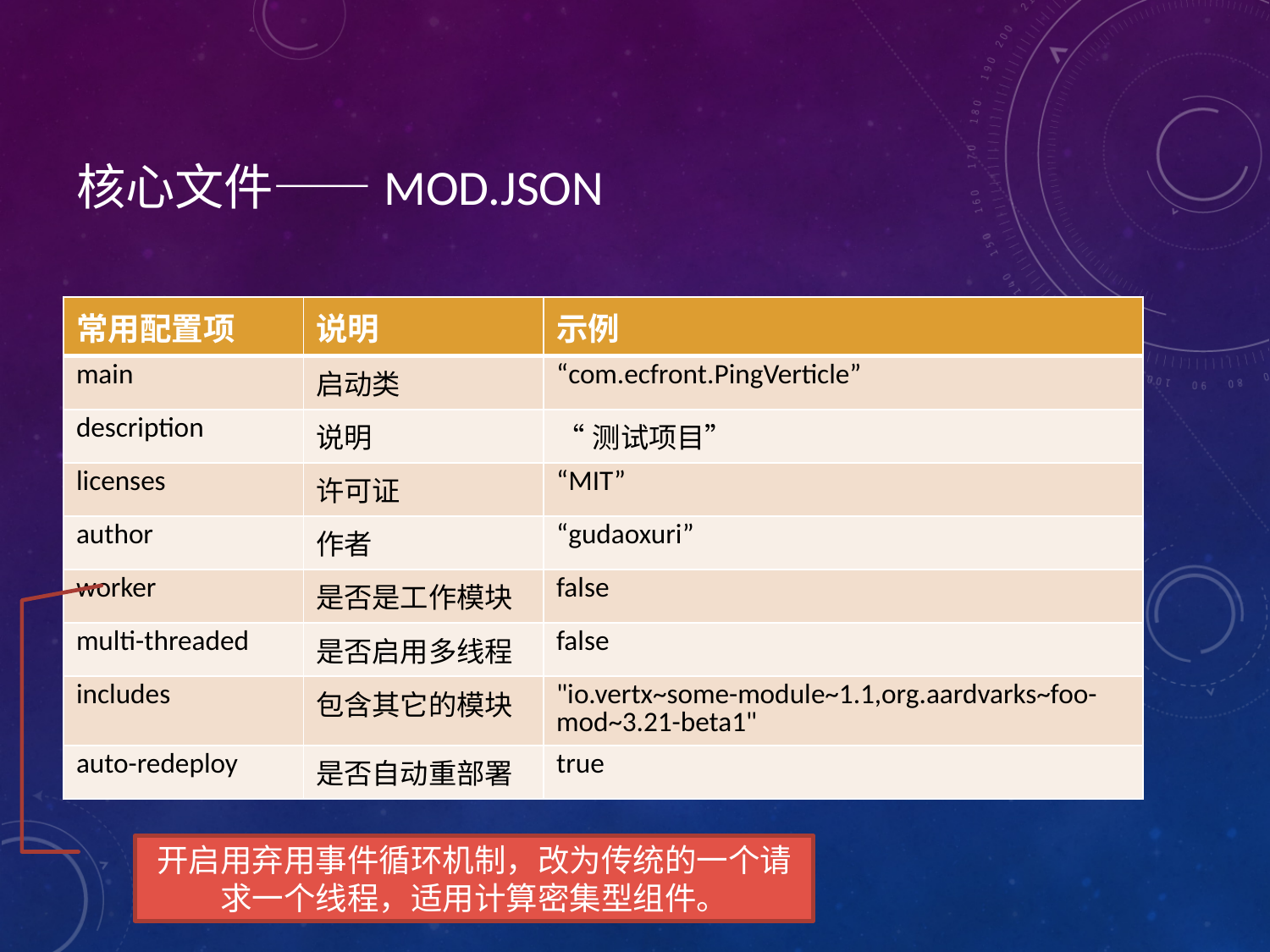

# 核心文件——mod.json
| 常用配置项 | 说明 | 示例 |
| --- | --- | --- |
| main | 启动类 | “com.ecfront.PingVerticle” |
| description | 说明 | “测试项目” |
| licenses | 许可证 | “MIT” |
| author | 作者 | “gudaoxuri” |
| worker | 是否是工作模块 | false |
| multi-threaded | 是否启用多线程 | false |
| includes | 包含其它的模块 | "io.vertx~some-module~1.1,org.aardvarks~foo-mod~3.21-beta1" |
| auto-redeploy | 是否自动重部署 | true |
开启用弃用事件循环机制，改为传统的一个请求一个线程，适用计算密集型组件。